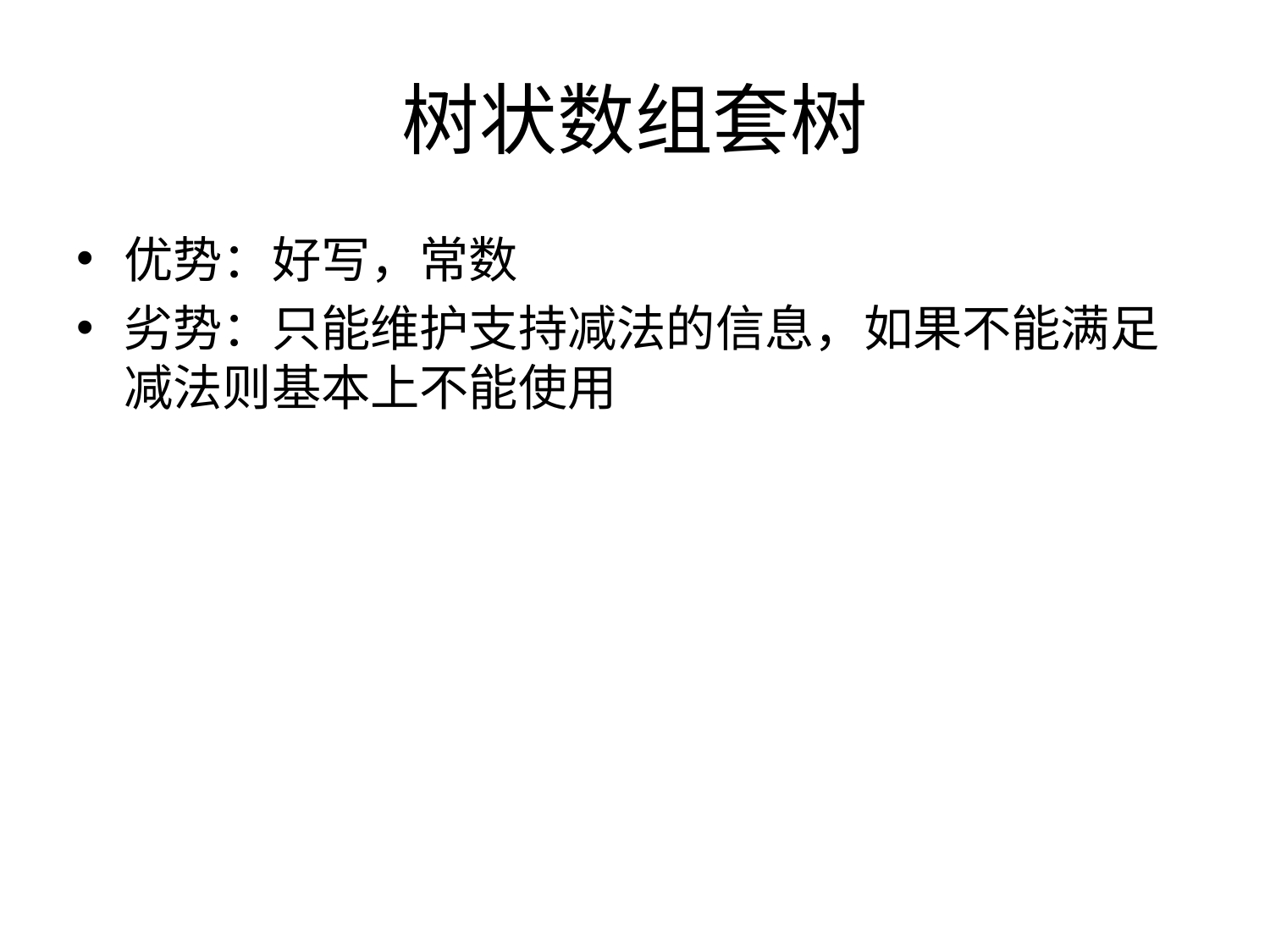

# 树状数组套树
优势：好写，常数
劣势：只能维护支持减法的信息，如果不能满足减法则基本上不能使用